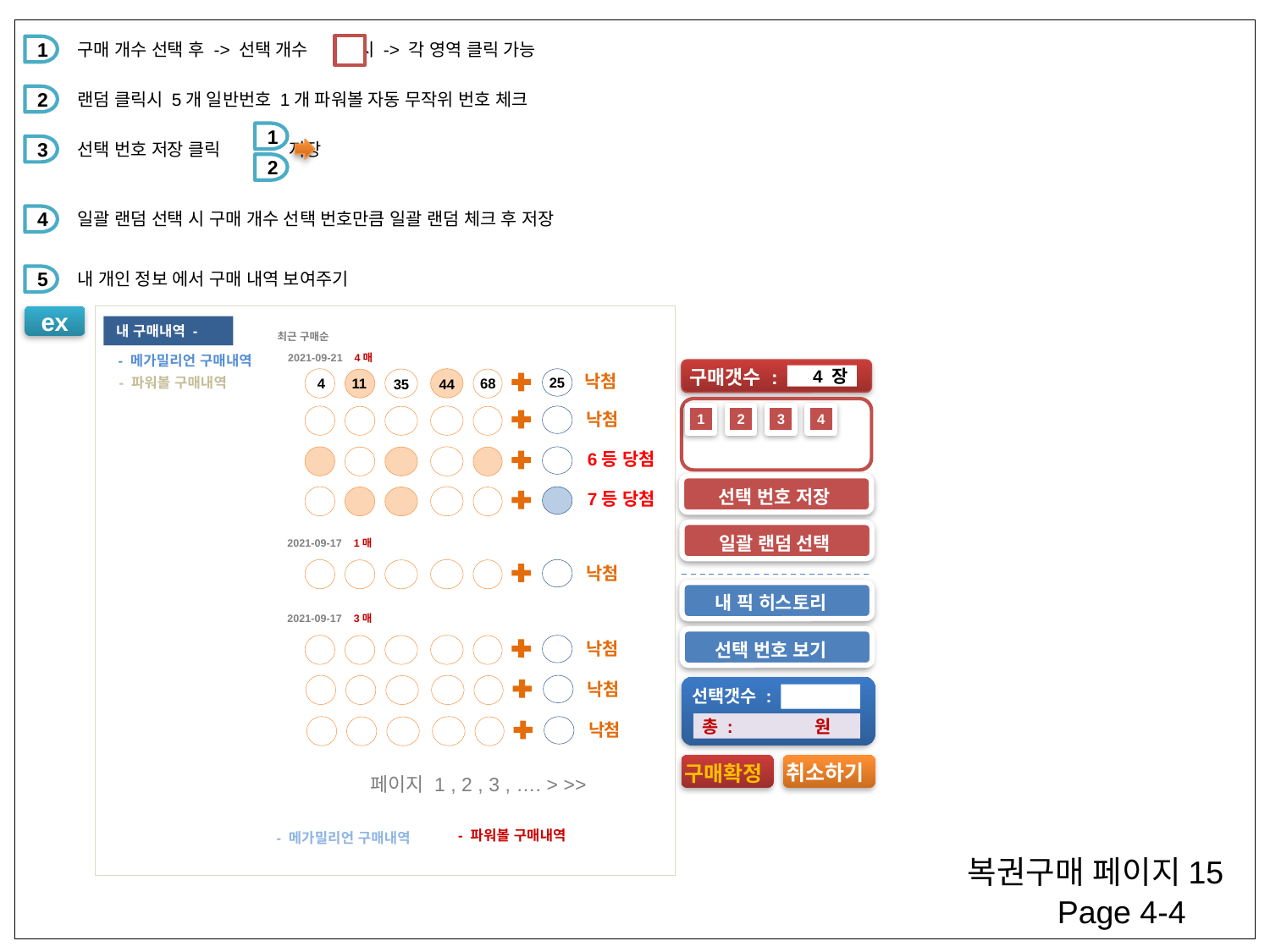

구매 개수 선택 후 -> 선택 개수       표시 -> 각 영역 클릭 가능

1
랜덤 클릭시 5개 일반번호 1개 파워볼 자동 무작위 번호 체크
2
1
선택 번호 저장 클릭              저장
3

2
일괄 랜덤 선택 시 구매 개수 선택 번호만큼 일괄 랜덤 체크 후 저장
4
내 개인 정보 에서 구매 내역 보여주기
5
ex

내 구매내역 -
최근 구매순
2021-09-21    4매
낙첨
25

4

11

68

35
44
낙첨

6등 당첨

7등 당첨

2021-09-17    1매
낙첨

2021-09-17    3매
낙첨

낙첨

낙첨

페이지 1 , 2 , 3 , …. > >>
- 파워볼 구매내역
- 메가밀리언 구매내역
- 메가밀리언 구매내역
4 장
구매갯수 :

2

3

4

1

선택 번호 저장

일괄 랜덤 선택

내 픽 히스토리

선택 번호 보기

선택갯수 :

총 :                원

취소하기
구매확정

- 파워볼 구매내역
복권구매 페이지15
Page 4-4